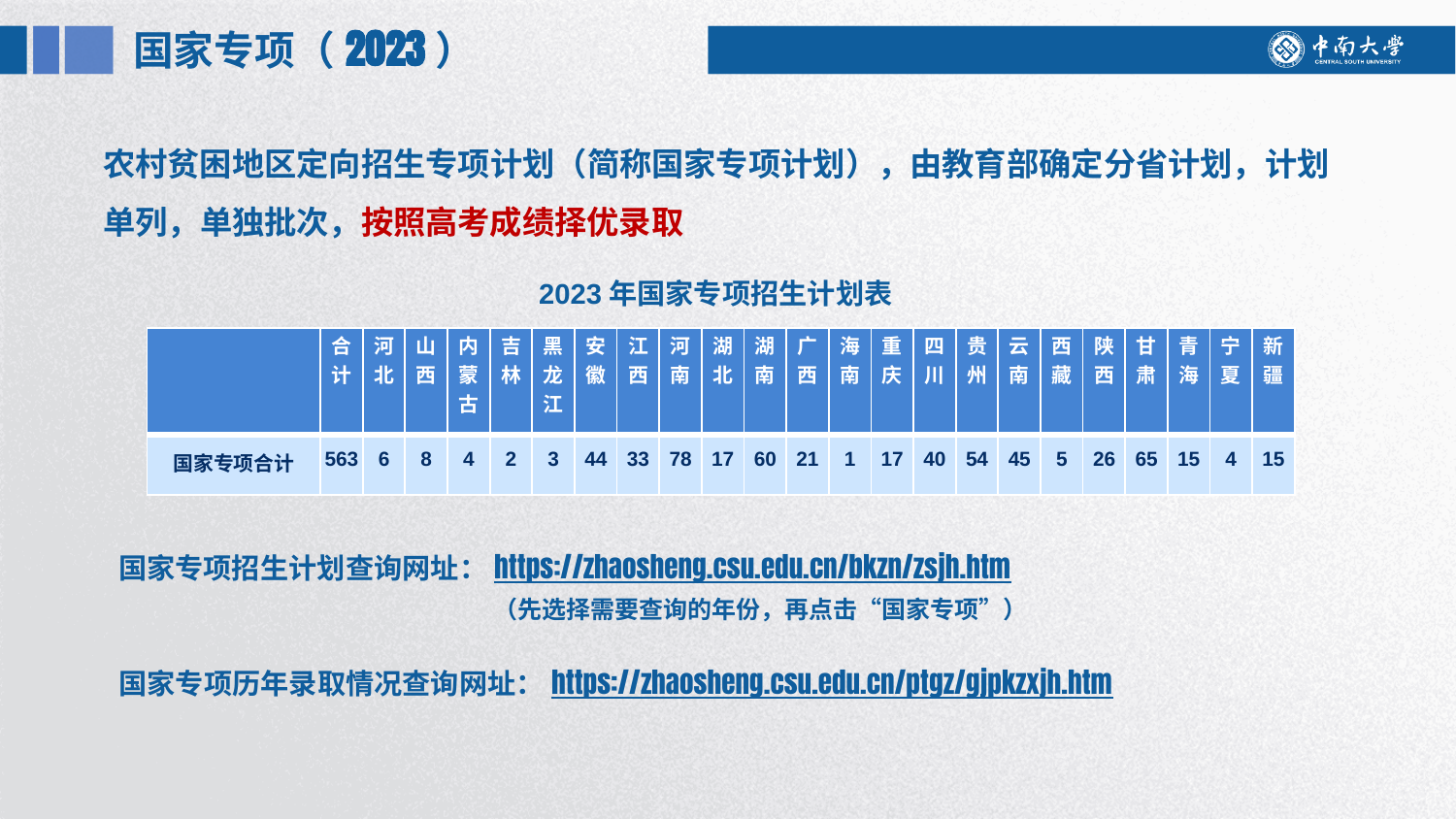

国家专项（2023）

农村贫困地区定向招生专项计划（简称国家专项计划），由教育部确定分省计划，计划单列，单独批次，按照高考成绩择优录取
2023年国家专项招生计划表
|  | 合计 | 河北 | 山西 | 内蒙古 | 吉林 | 黑龙江 | 安徽 | 江西 | 河南 | 湖北 | 湖南 | 广西 | 海南 | 重庆 | 四川 | 贵州 | 云南 | 西藏 | 陕西 | 甘肃 | 青海 | 宁夏 | 新疆 |
| --- | --- | --- | --- | --- | --- | --- | --- | --- | --- | --- | --- | --- | --- | --- | --- | --- | --- | --- | --- | --- | --- | --- | --- |
| 国家专项合计 | 563 | 6 | 8 | 4 | 2 | 3 | 44 | 33 | 78 | 17 | 60 | 21 | 1 | 17 | 40 | 54 | 45 | 5 | 26 | 65 | 15 | 4 | 15 |
国家专项招生计划查询网址：https://zhaosheng.csu.edu.cn/bkzn/zsjh.htm
（先选择需要查询的年份，再点击“国家专项”）
国家专项历年录取情况查询网址：https://zhaosheng.csu.edu.cn/ptgz/gjpkzxjh.htm